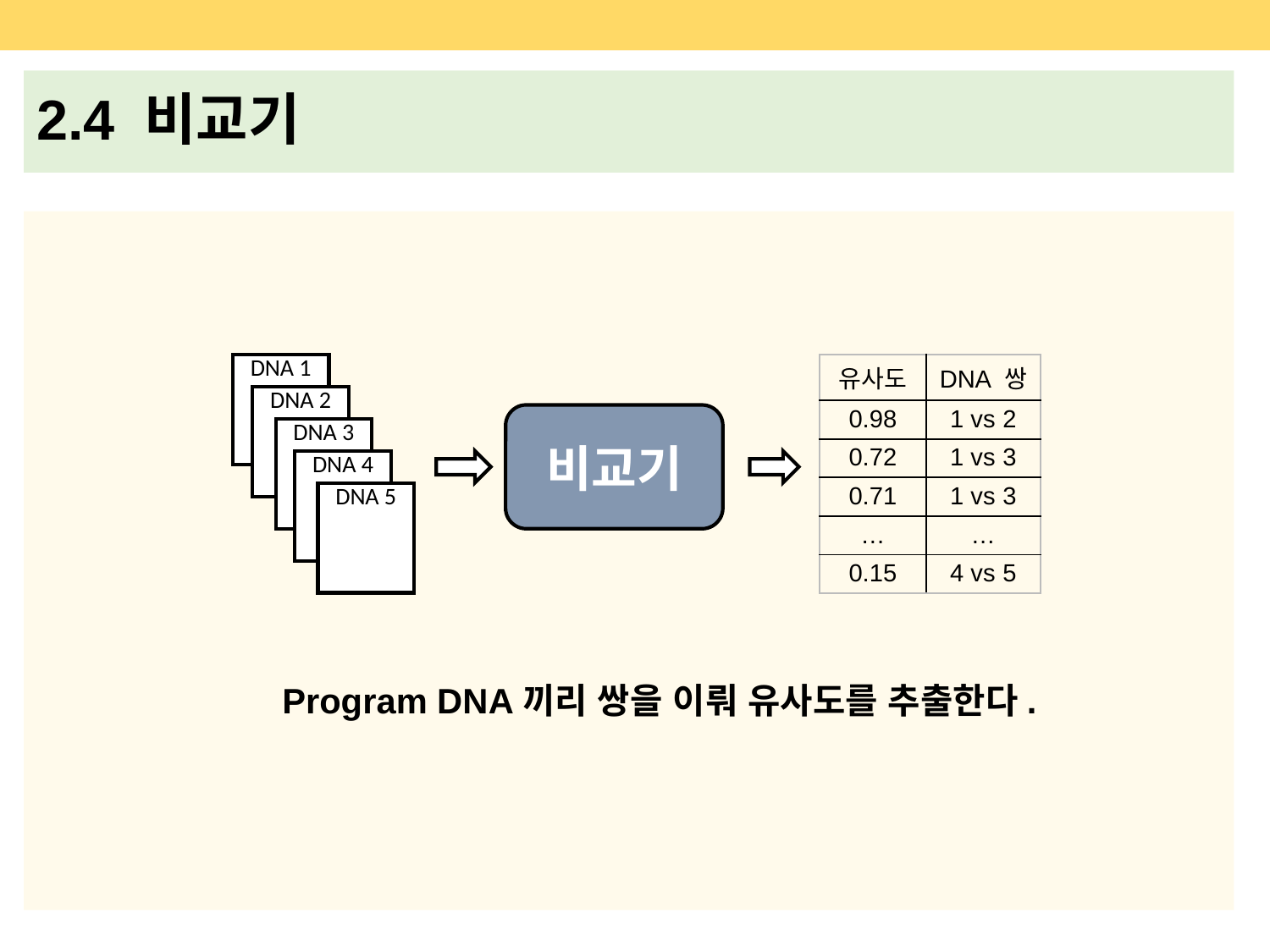

9
2.4 비교기

DNA 1

| 유사도 | DNA 쌍 |
| --- | --- |
| 0.98 | 1 vs 2 |
| 0.72 | 1 vs 3 |
| 0.71 | 1 vs 3 |
| … | … |
| 0.15 | 4 vs 5 |
DNA 2

비교기
DNA 3

DNA 4

DNA 5

Program DNA끼리 쌍을 이뤄 유사도를 추출한다.